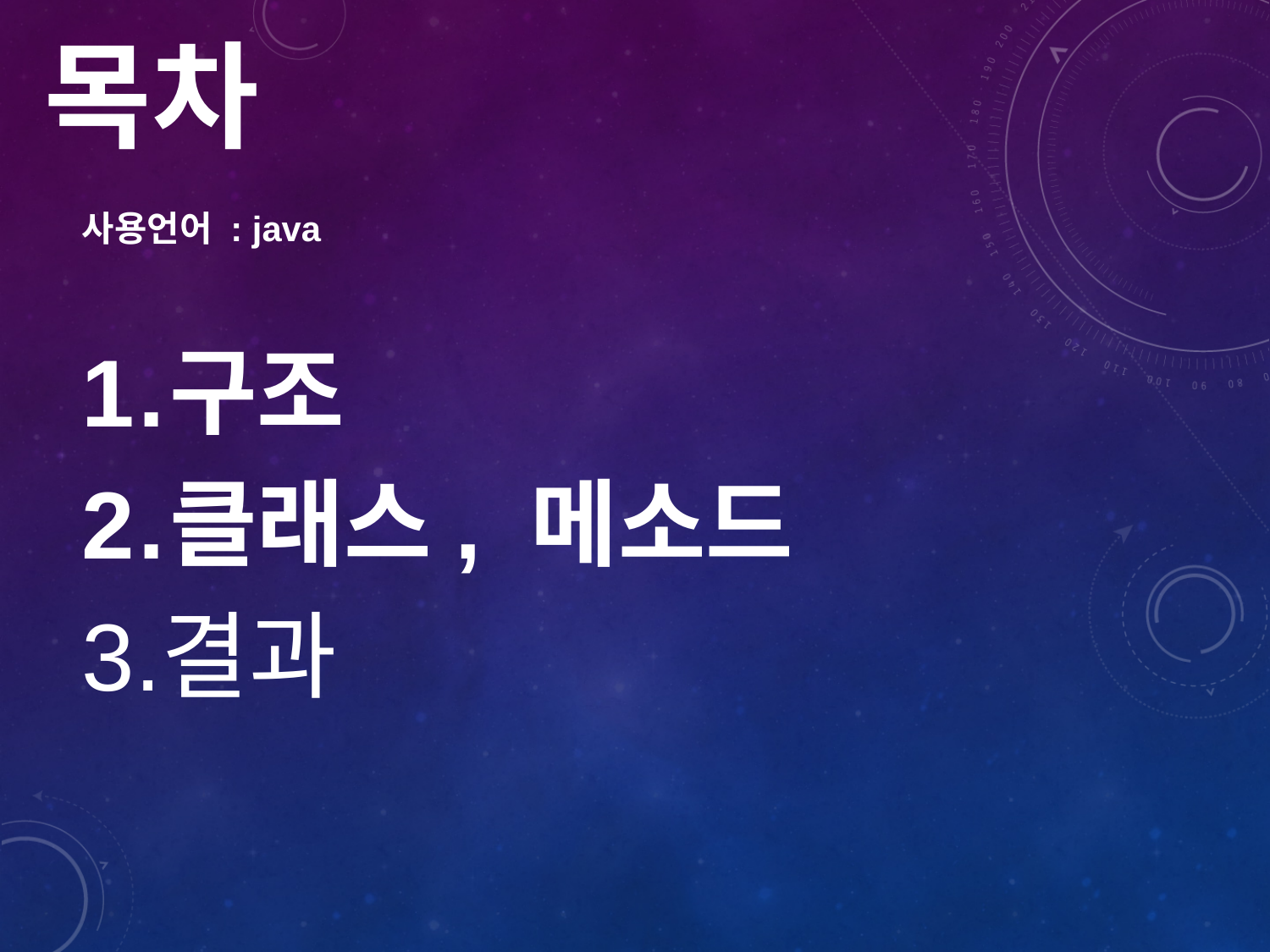

목차
사용언어 : java
구조
클래스, 메소드
결과